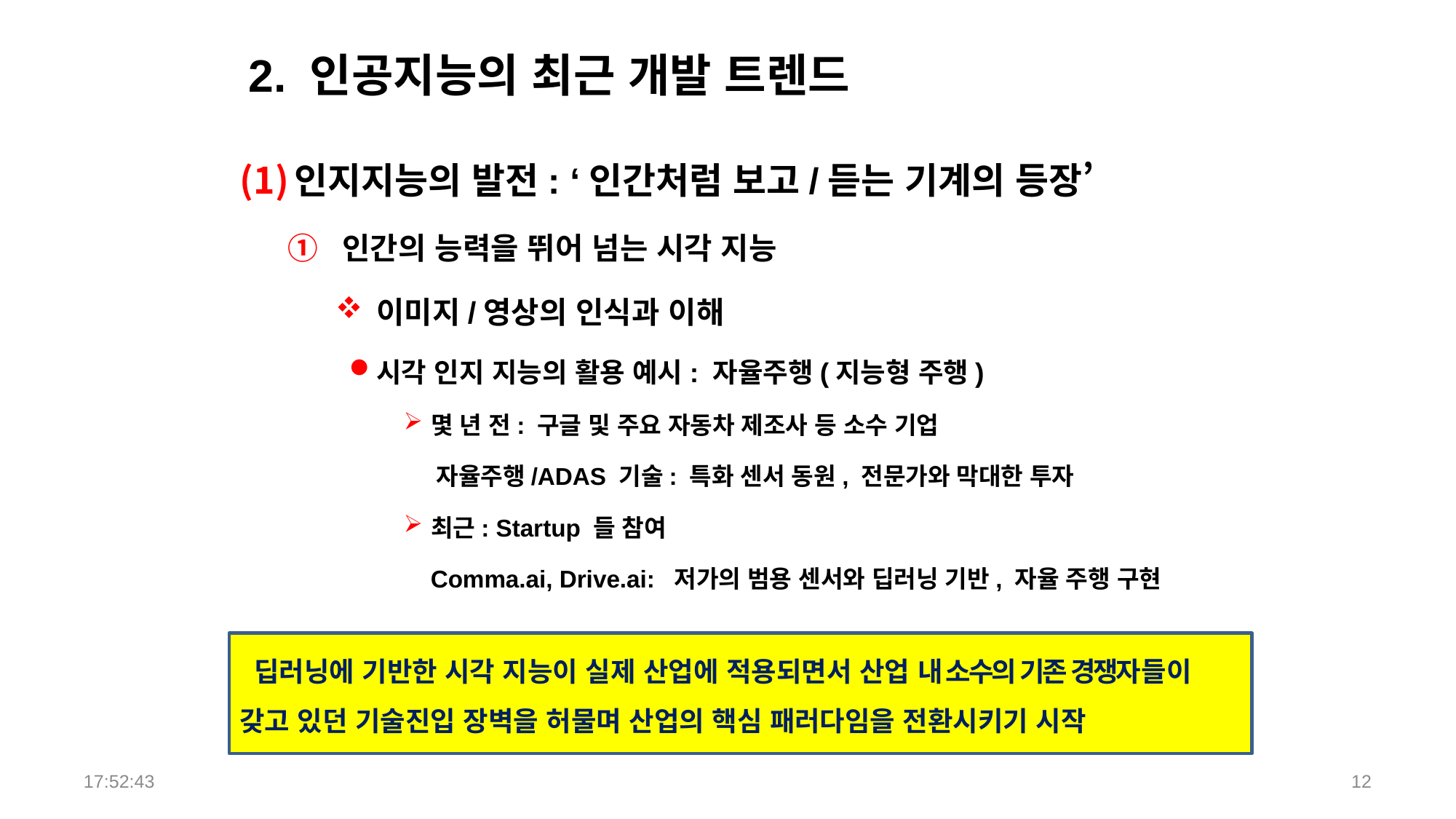

# 2. 인공지능의 최근 개발 트렌드
인지지능의 발전: ‘인간처럼 보고/듣는 기계의 등장’
인간의 능력을 뛰어 넘는 시각 지능
이미지/영상의 인식과 이해
시각 인지 지능의 활용 예시: 자율주행(지능형 주행)
몇 년 전: 구글 및 주요 자동차 제조사 등 소수 기업
    자율주행/ADAS 기술: 특화 센서 동원, 전문가와 막대한 투자
최근: Startup 들 참여
    Comma.ai, Drive.ai:  저가의 범용 센서와 딥러닝 기반, 자율 주행 구현

 딥러닝에 기반한 시각 지능이 실제 산업에 적용되면서 산업 내 소수의 기존 경쟁자들이 갖고 있던 기술진입 장벽을 허물며 산업의 핵심 패러다임을 전환시키기 시작
17:52:43
12